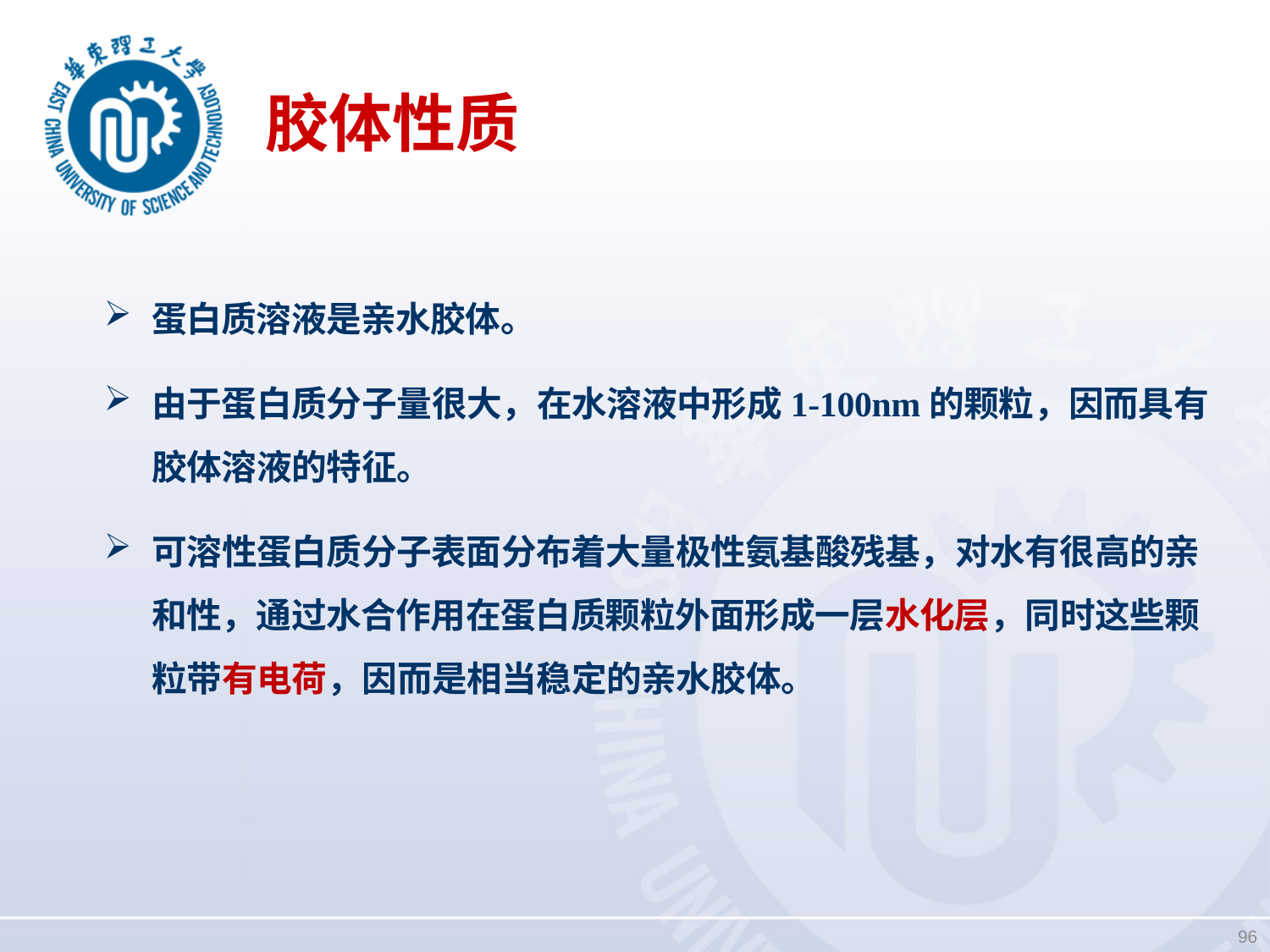

# 胶体性质
蛋白质溶液是亲水胶体。
由于蛋白质分子量很大，在水溶液中形成1-100nm的颗粒，因而具有胶体溶液的特征。
可溶性蛋白质分子表面分布着大量极性氨基酸残基，对水有很高的亲和性，通过水合作用在蛋白质颗粒外面形成一层水化层，同时这些颗粒带有电荷，因而是相当稳定的亲水胶体。
96